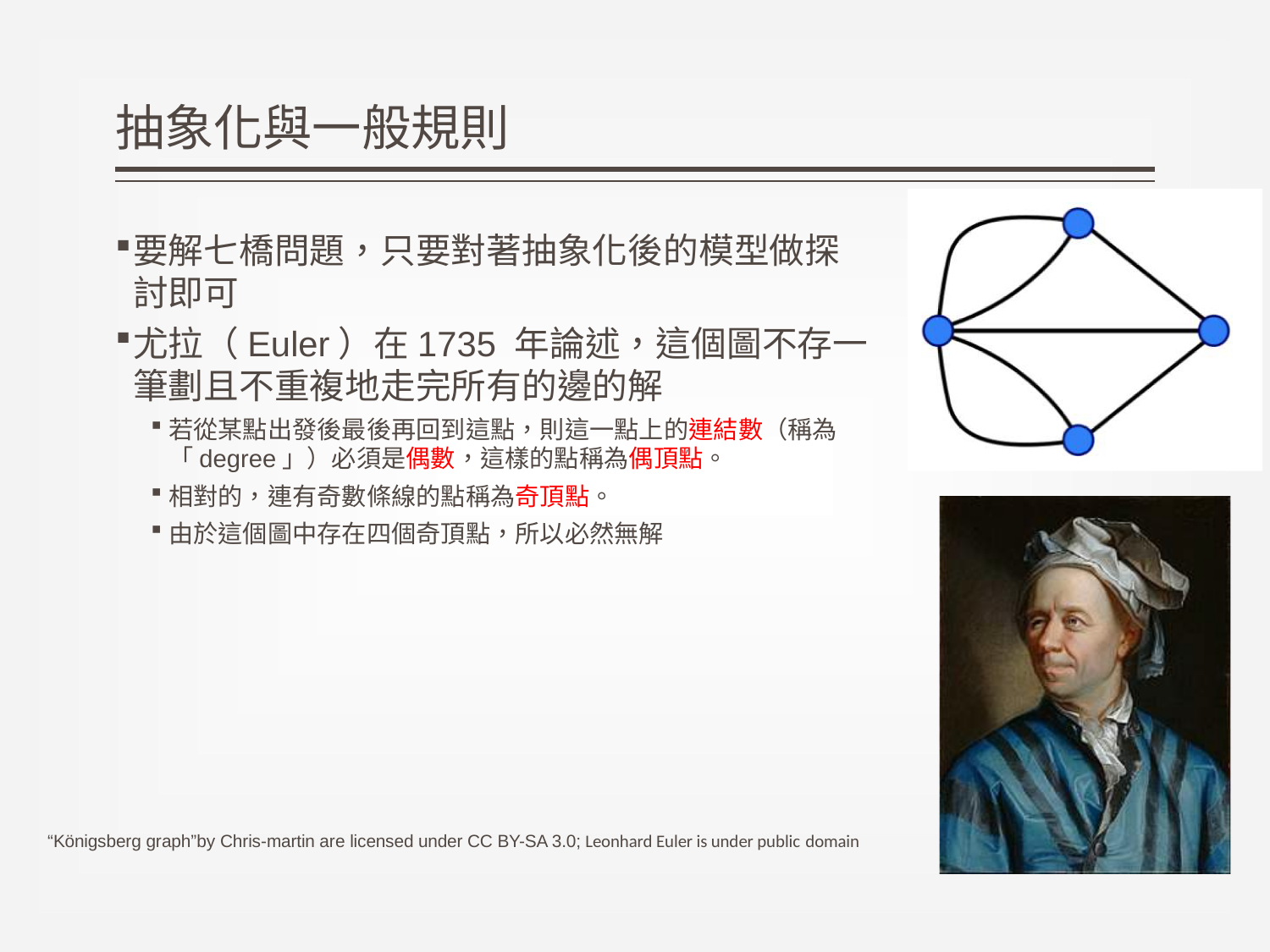

# 抽象化與一般規則

要解七橋問題，只要對著抽象化後的模型做探討即可
尤拉（Euler）在1735 年論述，這個圖不存一筆劃且不重複地走完所有的邊的解
若從某點出發後最後再回到這點，則這一點上的連結數（稱為「degree」）必須是偶數，這樣的點稱為偶頂點。
相對的，連有奇數條線的點稱為奇頂點。
由於這個圖中存在四個奇頂點，所以必然無解

“Königsberg graph”by Chris-martin are licensed under CC BY-SA 3.0; Leonhard Euler is under public domain